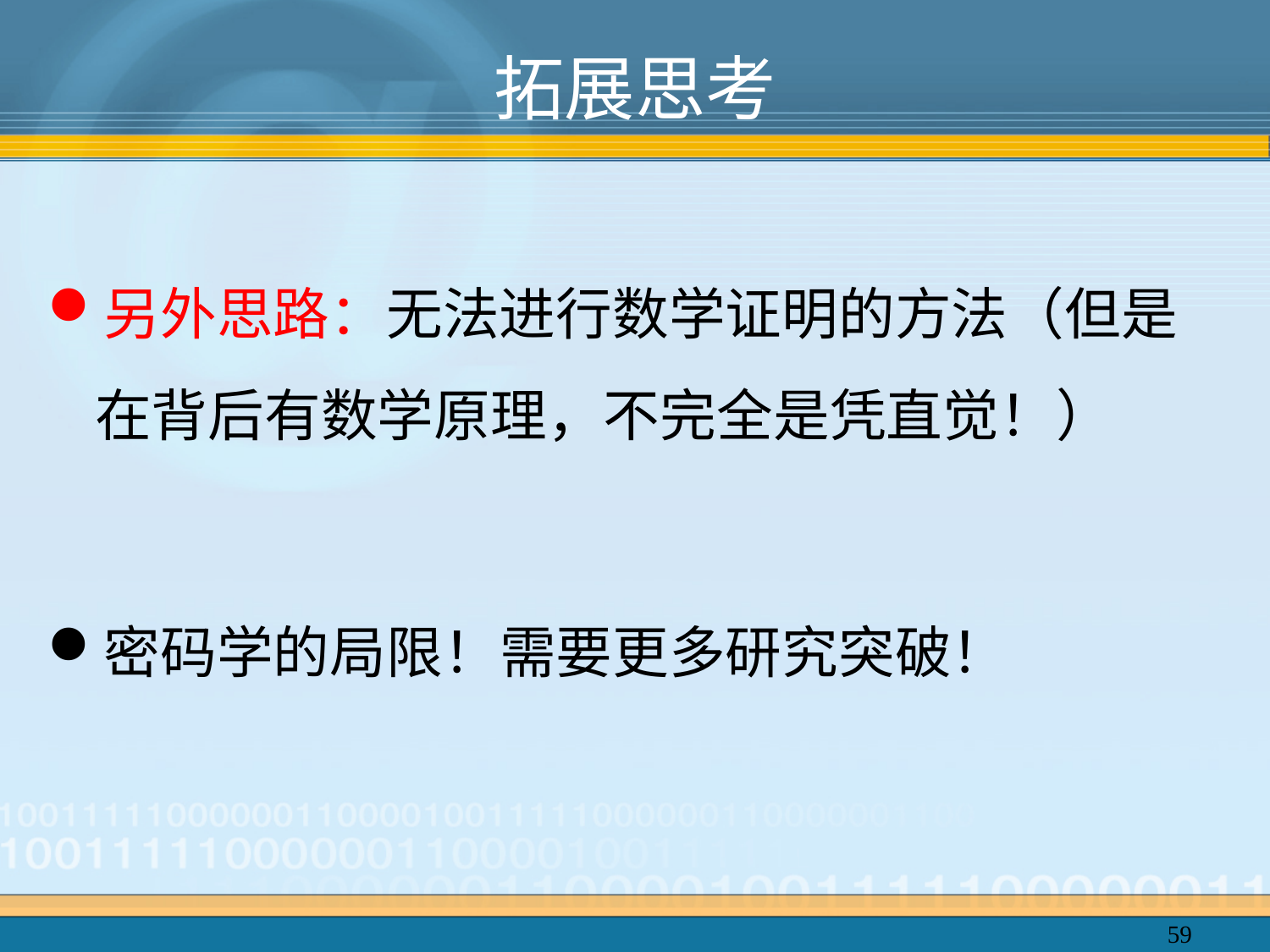

# 拓展思考

另外思路：无法进行数学证明的方法（但是在背后有数学原理，不完全是凭直觉！）

密码学的局限！需要更多研究突破！
59